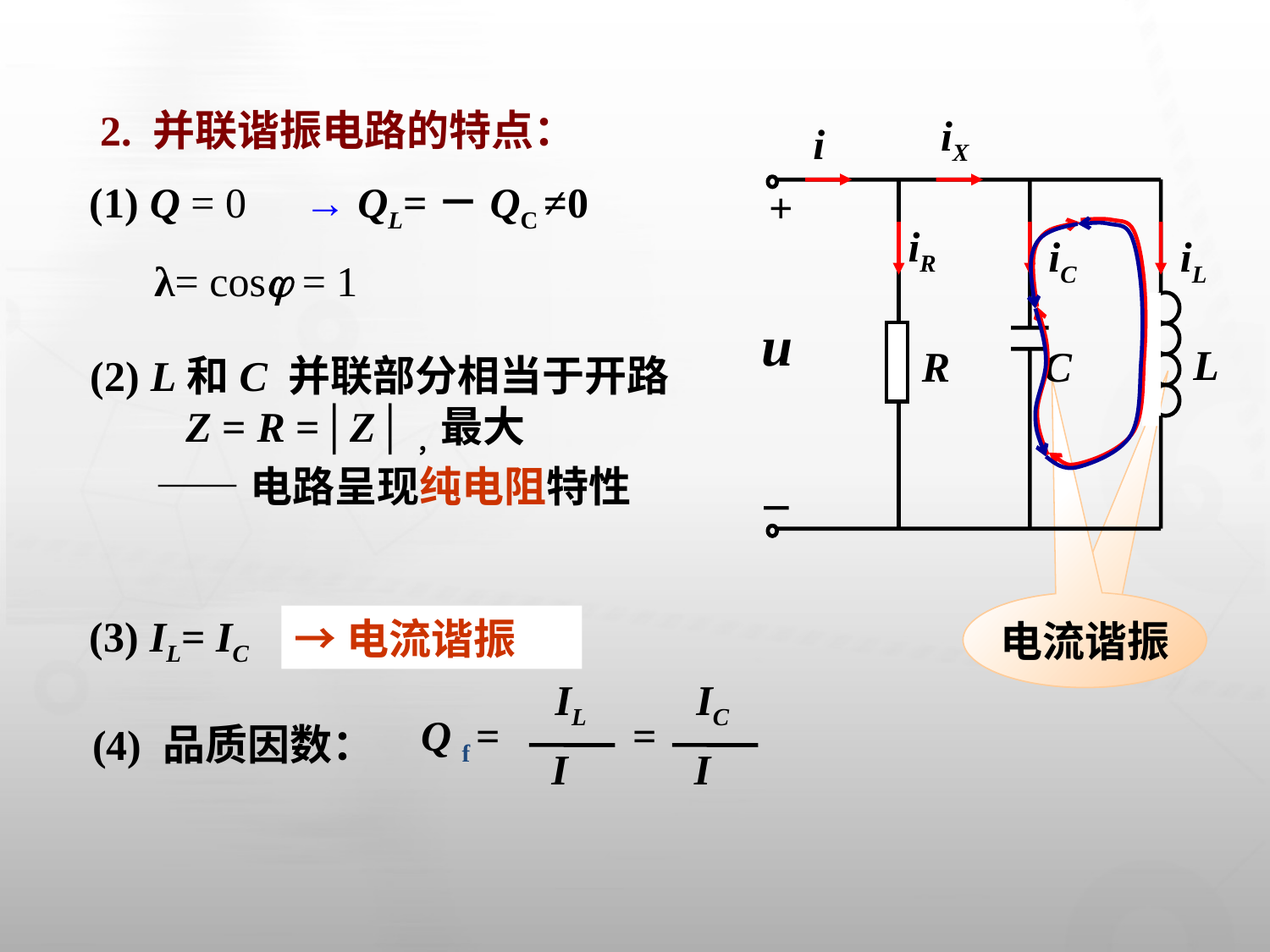

2. 并联谐振电路的特点：
iX
i

L
+
iR
iC
iL

u

R
C

－

(1) Q = 0
→ QL=－QC ≠0
λ= cosϕ = 1
(2) L和C 并联部分相当于开路
         Z = R =│Z│，最大
——电路呈现纯电阻特性
(3) IL= IC
→电流谐振
IL
I

IC
=
I

Q f =
(4) 品质因数：

电流谐振